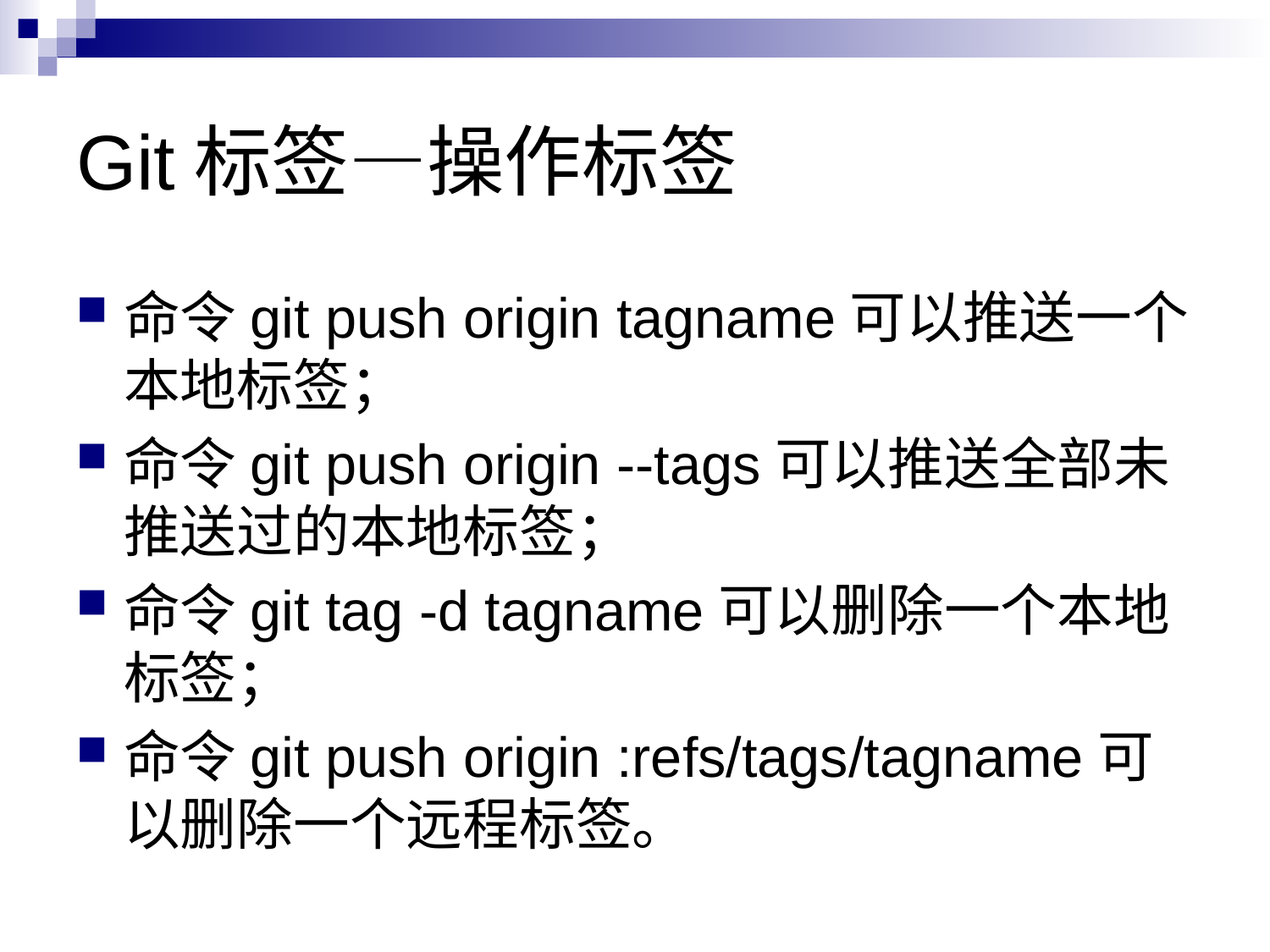

# Git标签—操作标签
命令git push origin tagname可以推送⼀个本地标签；
命令git push origin --tags可以推送全部未推送过的本地标签；
命令git tag -d tagname可以删除⼀个本地标签；
命令git push origin :refs/tags/tagname可以删除一个远程标签。